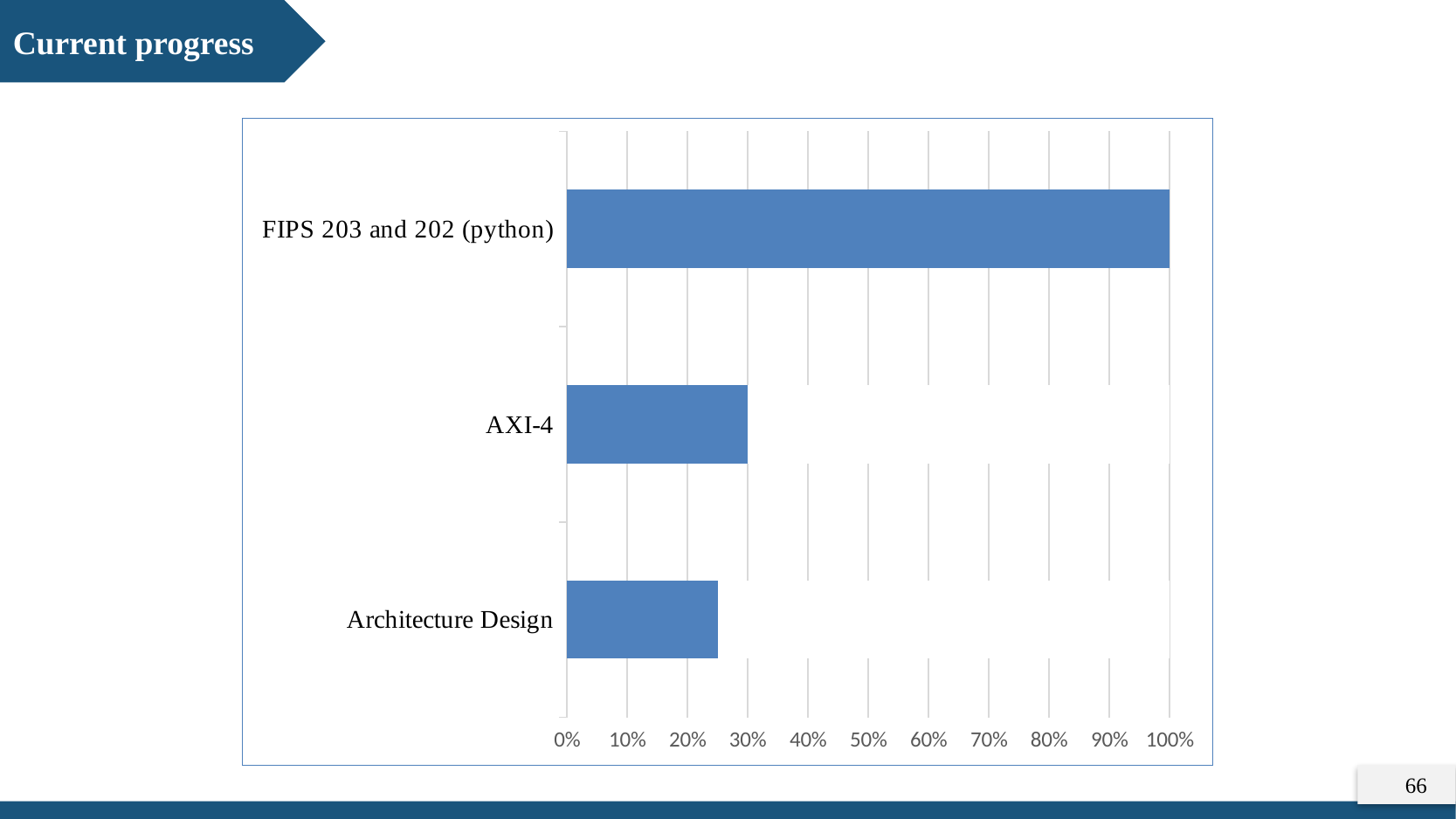

Current progress

### Chart

| Category | 數列 1 | 數列 2 | 欄1 |
|---|---|---|---|
| Architecture Design | 25.0 | 75.0 | None |
| AXI-4 | 30.0 | 70.0 | None |
| FIPS 203 and 202 (python) | 100.0 | 0.0 | None |
66